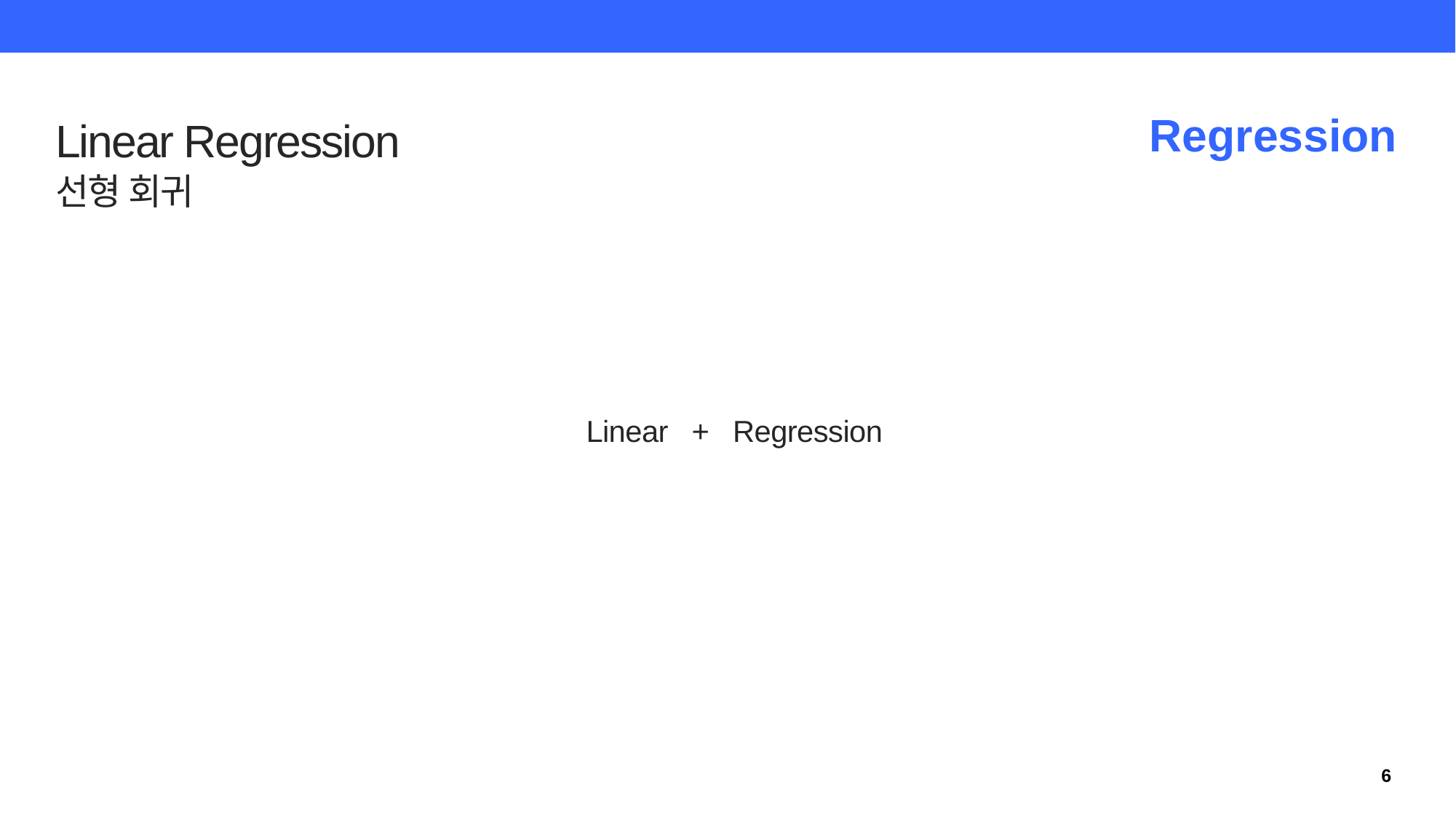

Regression
Linear Regression
선형 회귀
Linear   +   Regression
6